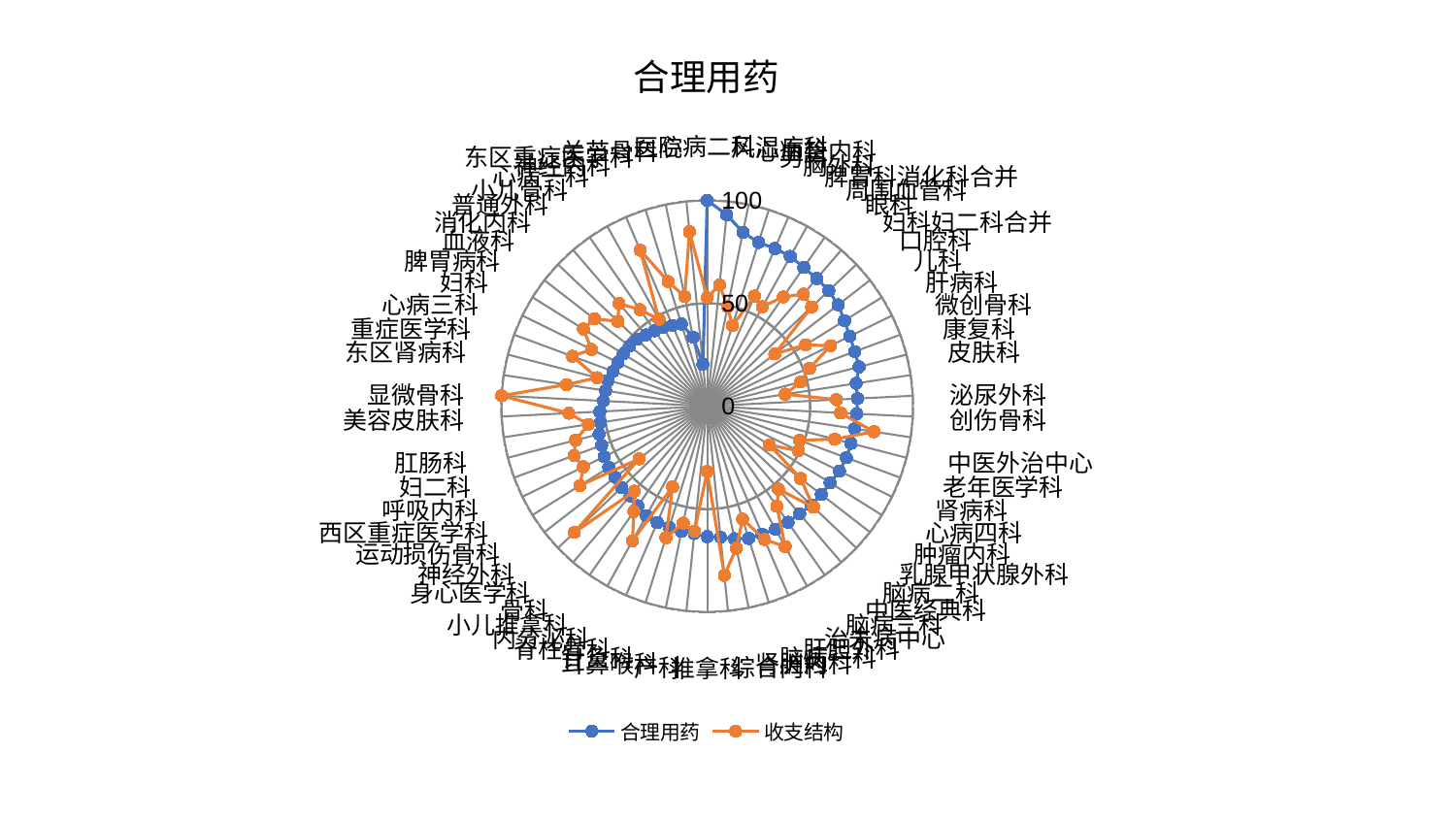

### Chart: 合理用药

| Category | 合理用药 | 收支结构 |
|---|---|---|
| 心病二科 | 100.0 | 52.75932361492173 |
| 风湿病科 | 93.53818853037417 | 59.1862116248995 |
| 心血管内科 | 86.26295643809767 | 49.30788401589847 |
| 男科 | 83.41273241893731 | 40.97464065220491 |
| 胸外科 | 83.39445335795452 | 58.19764731757373 |
| 脾胃科消化科合并 | 83.24247478764082 | 55.2851035080978 |
| 周围血管科 | 82.1243323536282 | 64.68914552886673 |
| 眼科 | 81.74261995596814 | 71.75127443105278 |
| 妇科妇二科合并 | 81.49957516874146 | 69.94952733310623 |
| 口腔科 | 80.45842009575651 | 41.55176195037345 |
| 儿科 | 78.58384318543494 | 56.326098513938014 |
| 肝病科 | 77.18010188030875 | 66.75519813655687 |
| 微创骨科 | 76.45522595158026 | 53.05827391269104 |
| 康复科 | 76.23713055160565 | 46.841285577497636 |
| 皮肤科 | 73.18370016343876 | 38.36187841015871 |
| 泌尿外科 | 73.15766096273913 | 62.838872733103706 |
| 创伤骨科 | 72.73617565320754 | 64.8690669502647 |
| 中医外治中心 | 72.46948234292904 | 81.95772027032227 |
| 老年医学科 | 72.12645992867417 | 63.9715754476313 |
| 肾病科 | 72.0793859919874 | 47.79780391726713 |
| 心病四科 | 71.56044919307904 | 49.29891523765014 |
| 肿瘤内科 | 70.37099756886428 | 35.6649941062646 |
| 乳腺甲状腺外科 | 70.09644188079943 | 57.32031995574737 |
| 脑病二科 | 69.78996334290954 | 71.27177839492617 |
| 中医经典科 | 68.92213853477615 | 53.17096189891153 |
| 脑病三科 | 68.73209546572186 | 59.2612420200778 |
| 治未病中心 | 68.37849127025083 | 78.06618226390778 |
| 肝胆外科 | 67.72336249259514 | 70.43379805771607 |
| 脑病一科 | 67.31898980718057 | 57.4982594411533 |
| 肾脏内科 | 65.7352084097145 | 70.39914892950556 |
| 综合内科 | 63.97965441267774 | 82.60736028301628 |
| 推拿科 | 63.39870367437566 | 31.702777928633918 |
| 产科 | 62.16233583205823 | 61.12237408443456 |
| 耳鼻喉科 | 62.13339274576541 | 57.96176997362245 |
| 针灸科 | 61.67286146442394 | 66.99383791347651 |
| 脊柱骨科 | 61.53942112661423 | 42.653276990177716 |
| 内分泌科 | 60.89119727820544 | 74.76655992100592 |
| 小儿推拿科 | 58.95578729521334 | 62.35985698179022 |
| 骨科 | 57.478434843174284 | 54.45195812233643 |
| 身心医学科 | 57.42423981627283 | 89.04071275067695 |
| 神经外科 | 56.48768211138221 | 41.81119385579093 |
| 运动损伤骨科 | 56.33762751786892 | 72.85504866433321 |
| 西区重症医学科 | 55.78513883751342 | 67.02198168640376 |
| 呼吸内科 | 54.70418394253265 | 68.95915656631885 |
| 妇二科 | 54.23902626437738 | 66.05870964290185 |
| 肛肠科 | 52.482809704256724 | 58.37937565599917 |
| 美容皮肤科 | 52.2371475318418 | 67.37414739469834 |
| 显微骨科 | 50.483134731749324 | 100.0 |
| 东区肾病科 | 49.918664524462905 | 69.16915837622352 |
| 重症医学科 | 49.799128769173166 | 55.210158322105706 |
| 心病三科 | 48.75514245260421 | 69.81881483192981 |
| 妇科 | 48.246497235987086 | 62.60511066464087 |
| 脾胃病科 | 48.06276042119566 | 70.85819690810936 |
| 血液科 | 47.67595919623017 | 69.27813164073612 |
| 消化内科 | 47.15980607508671 | 59.90324983692183 |
| 普通外科 | 45.70123081320136 | 65.75739567229171 |
| 小儿骨科 | 44.68053101135186 | 57.15237435024652 |
| 心病一科 | 44.00647207478053 | 48.31845774644422 |
| 神经内科 | 42.744125218755606 | 82.50658570630259 |
| 东区重症医学科 | 41.881396877625896 | 63.5157012656142 |
| 关节骨科 | 34.236327905385835 | 54.35842430242985 |
| 医院 | 20.50322879598319 | 85.23960594047163 |
48